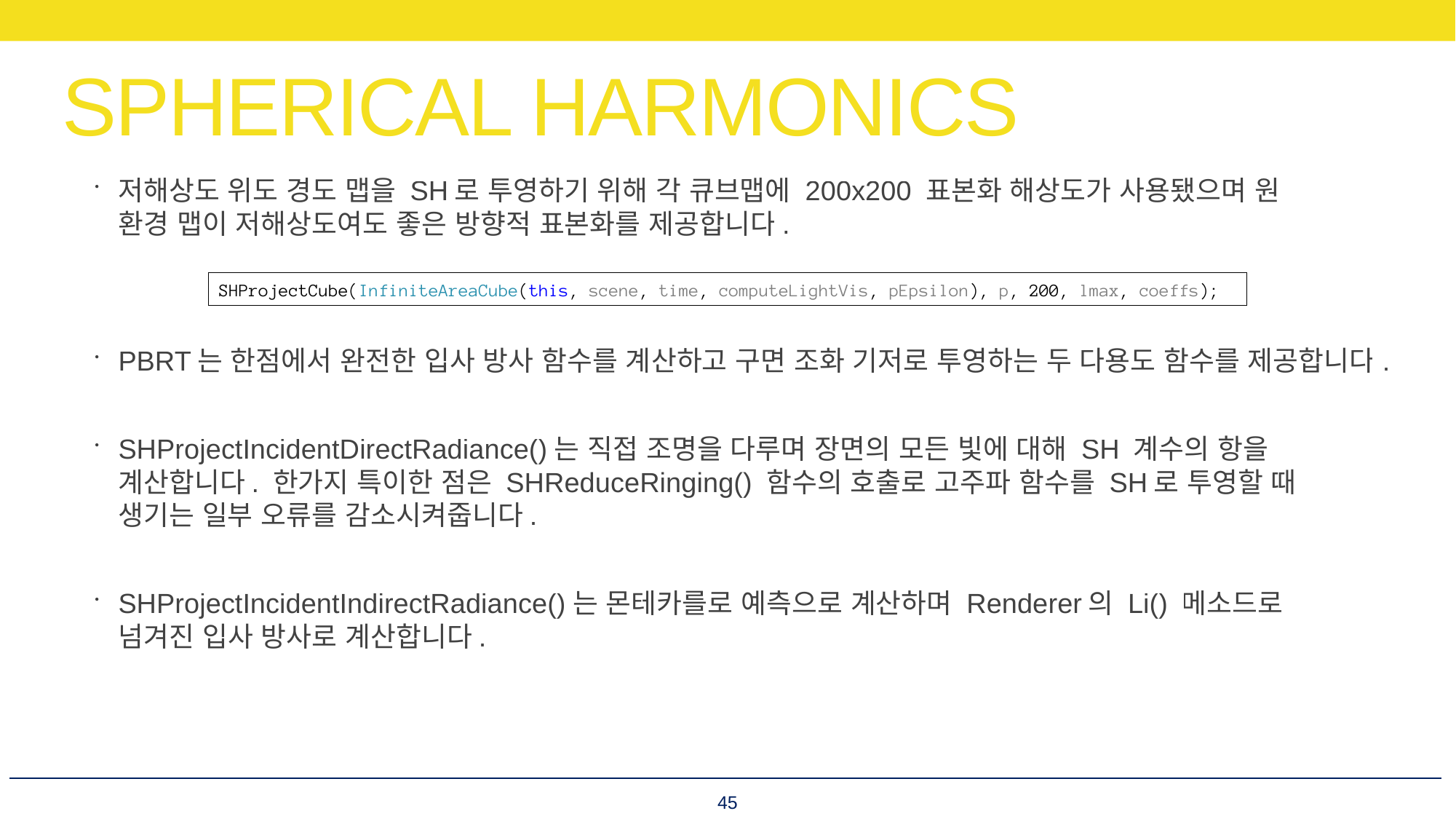

# SPHERICAL HARMONICS
저해상도 위도 경도 맵을 SH로 투영하기 위해 각 큐브맵에 200x200 표본화 해상도가 사용됐으며 원
환경 맵이 저해상도여도 좋은 방향적 표본화를 제공합니다.

PBRT는 한점에서 완전한 입사 방사 함수를 계산하고 구면 조화 기저로 투영하는 두 다용도 함수를 제공합니다.

SHProjectIncidentDirectRadiance()는 직접 조명을 다루며 장면의 모든 빛에 대해 SH 계수의 항을
계산합니다. 한가지 특이한 점은 SHReduceRinging() 함수의 호출로 고주파 함수를 SH로 투영할 때
생기는 일부 오류를 감소시켜줍니다.

SHProjectIncidentIndirectRadiance()는 몬테카를로 예측으로 계산하며 Renderer의 Li() 메소드로
넘겨진 입사 방사로 계산합니다.

SHProjectCube(InfiniteAreaCube(this, scene, time, computeLightVis, pEpsilon), p, 200, lmax, coeffs);
45